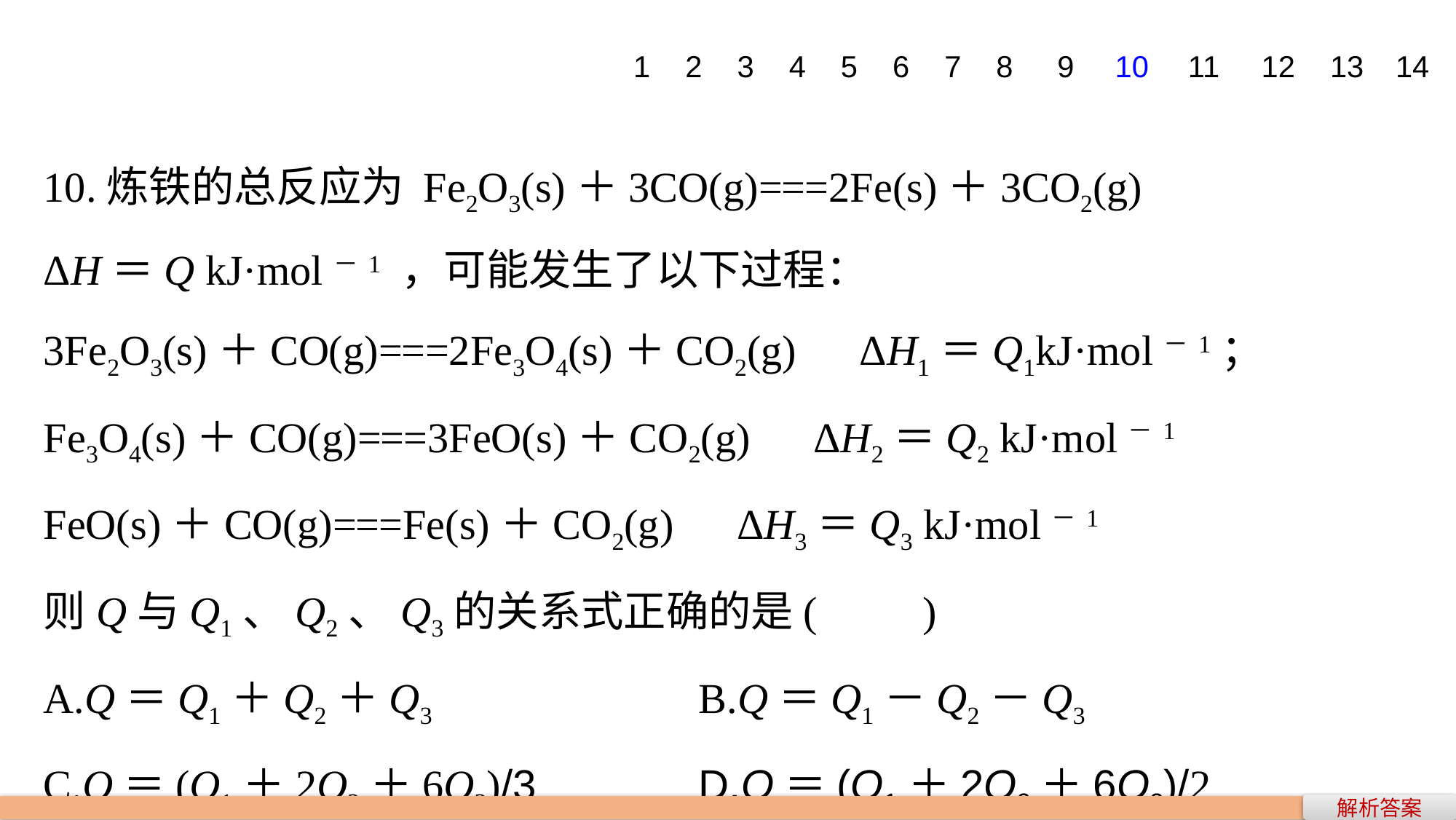

1
2
3
4
5
6
7
8
9
10
11
12
13
14
10.炼铁的总反应为 Fe2O3(s)＋3CO(g)===2Fe(s)＋3CO2(g)
ΔH＝Q kJ·mol－1 ，可能发生了以下过程：
3Fe2O3(s)＋CO(g)===2Fe3O4(s)＋CO2(g)　ΔH1＝Q1kJ·mol－1；
Fe3O4(s)＋CO(g)===3FeO(s)＋CO2(g)　ΔH2＝Q2 kJ·mol－1
FeO(s)＋CO(g)===Fe(s)＋CO2(g)　ΔH3＝Q3 kJ·mol－1
则Q与Q1、Q2、Q3的关系式正确的是(　　)
A.Q＝Q1＋Q2＋Q3  			B.Q＝Q1－Q2－Q3
C.Q＝(Q1＋2Q2＋6Q3)/3  		D.Q＝(Q1＋2Q2＋6Q3)/2
解析答案